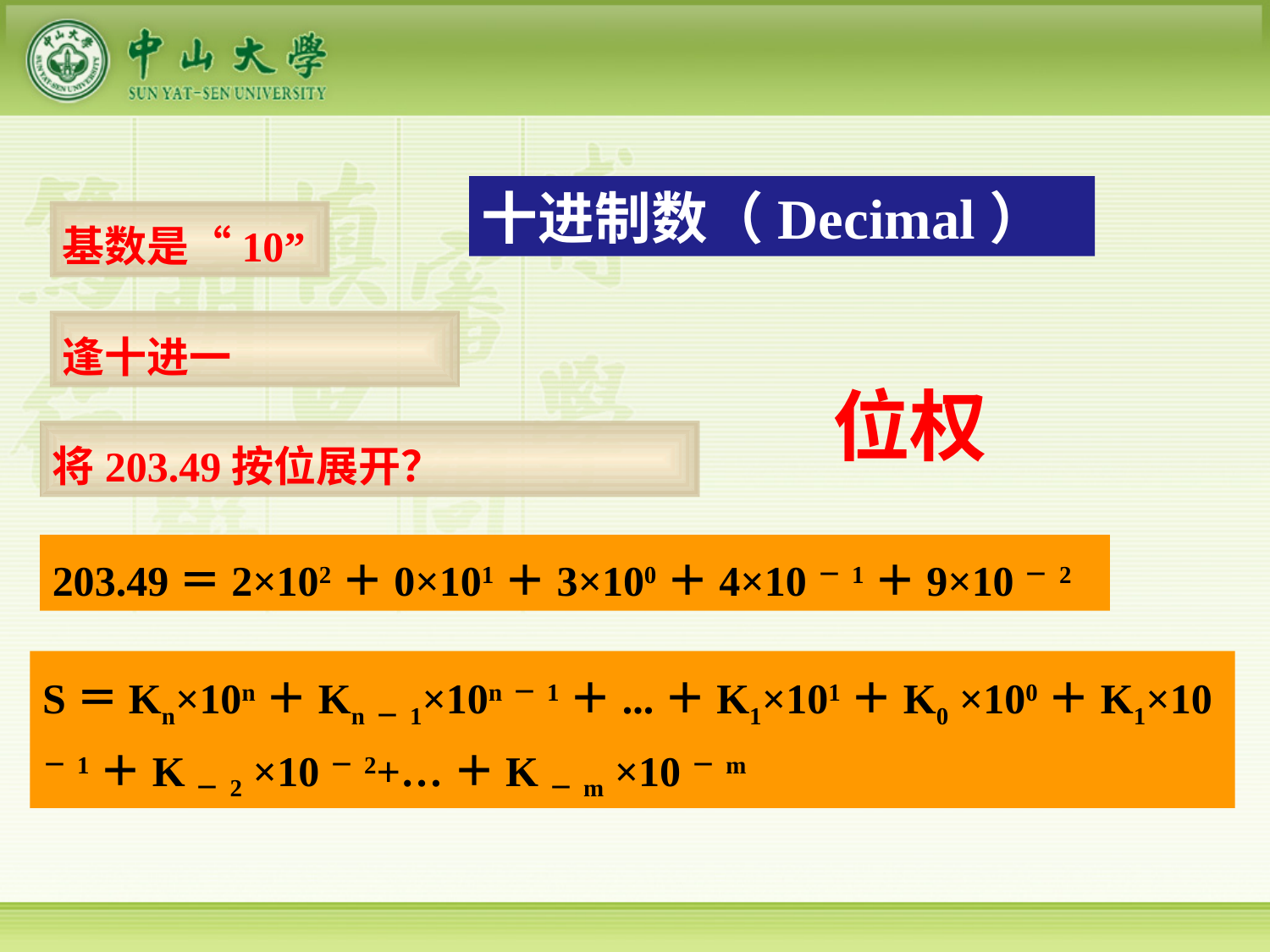

十进制数（Decimal）
基数是“10”
逢十进一
位权
将203.49按位展开？
203.49＝2×102＋0×101＋3×100＋4×10－1＋9×10－2
S＝Kn×10n＋Kn－1×10n－1＋...＋K1×101＋K0 ×100＋K1×10－1＋K－2 ×10－2+…＋K－m ×10－m

46